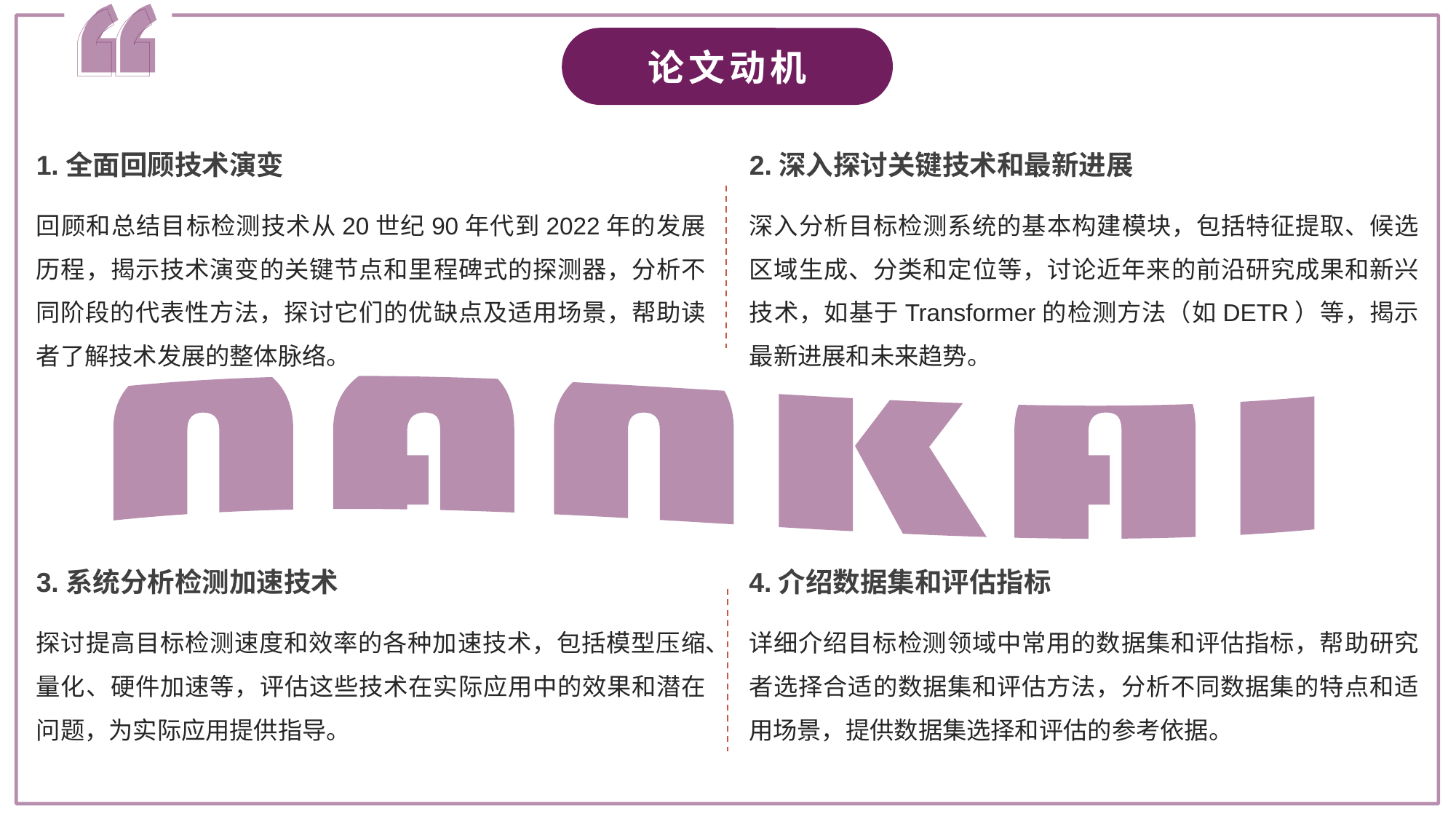

论文动机
2.深入探讨关键技术和最新进展
深入分析目标检测系统的基本构建模块，包括特征提取、候选区域生成、分类和定位等，讨论近年来的前沿研究成果和新兴技术，如基于Transformer的检测方法（如DETR）等，揭示最新进展和未来趋势。
1.全面回顾技术演变
回顾和总结目标检测技术从20世纪90年代到2022年的发展历程，揭示技术演变的关键节点和里程碑式的探测器，分析不同阶段的代表性方法，探讨它们的优缺点及适用场景，帮助读者了解技术发展的整体脉络。

3.系统分析检测加速技术
探讨提高目标检测速度和效率的各种加速技术，包括模型压缩、量化、硬件加速等，评估这些技术在实际应用中的效果和潜在问题，为实际应用提供指导。
4.介绍数据集和评估指标
详细介绍目标检测领域中常用的数据集和评估指标，帮助研究者选择合适的数据集和评估方法，分析不同数据集的特点和适用场景，提供数据集选择和评估的参考依据。